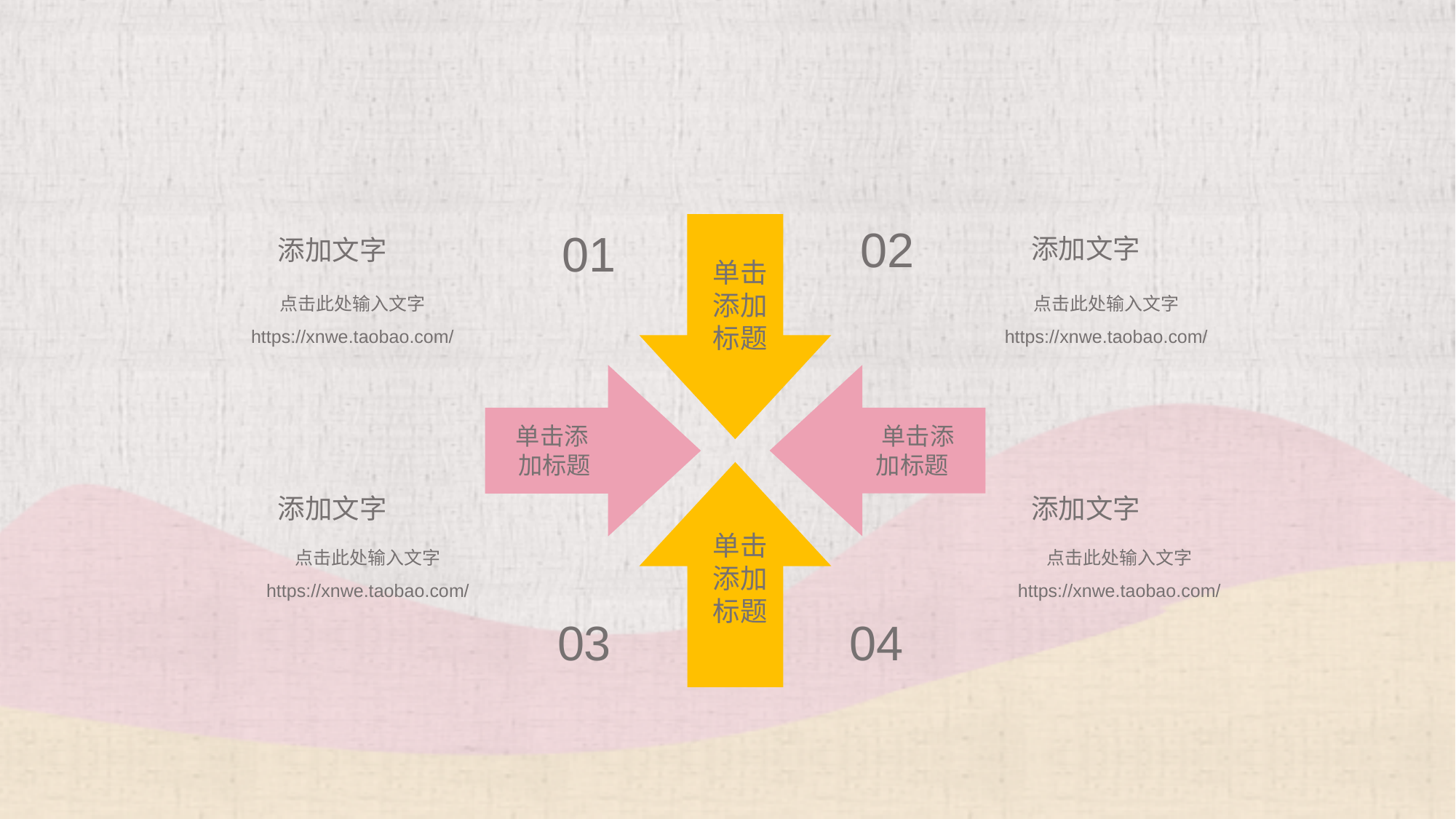

#
02

01
添加文字
添加文字
  单击
  添加
  标题
点击此处输入文字 https://xnwe.taobao.com/
点击此处输入文字 https://xnwe.taobao.com/

 单击添    加标题
 单击添加标题

添加文字
添加文字
  单击
  添加
  标题
点击此处输入文字 https://xnwe.taobao.com/
点击此处输入文字 https://xnwe.taobao.com/
03
04